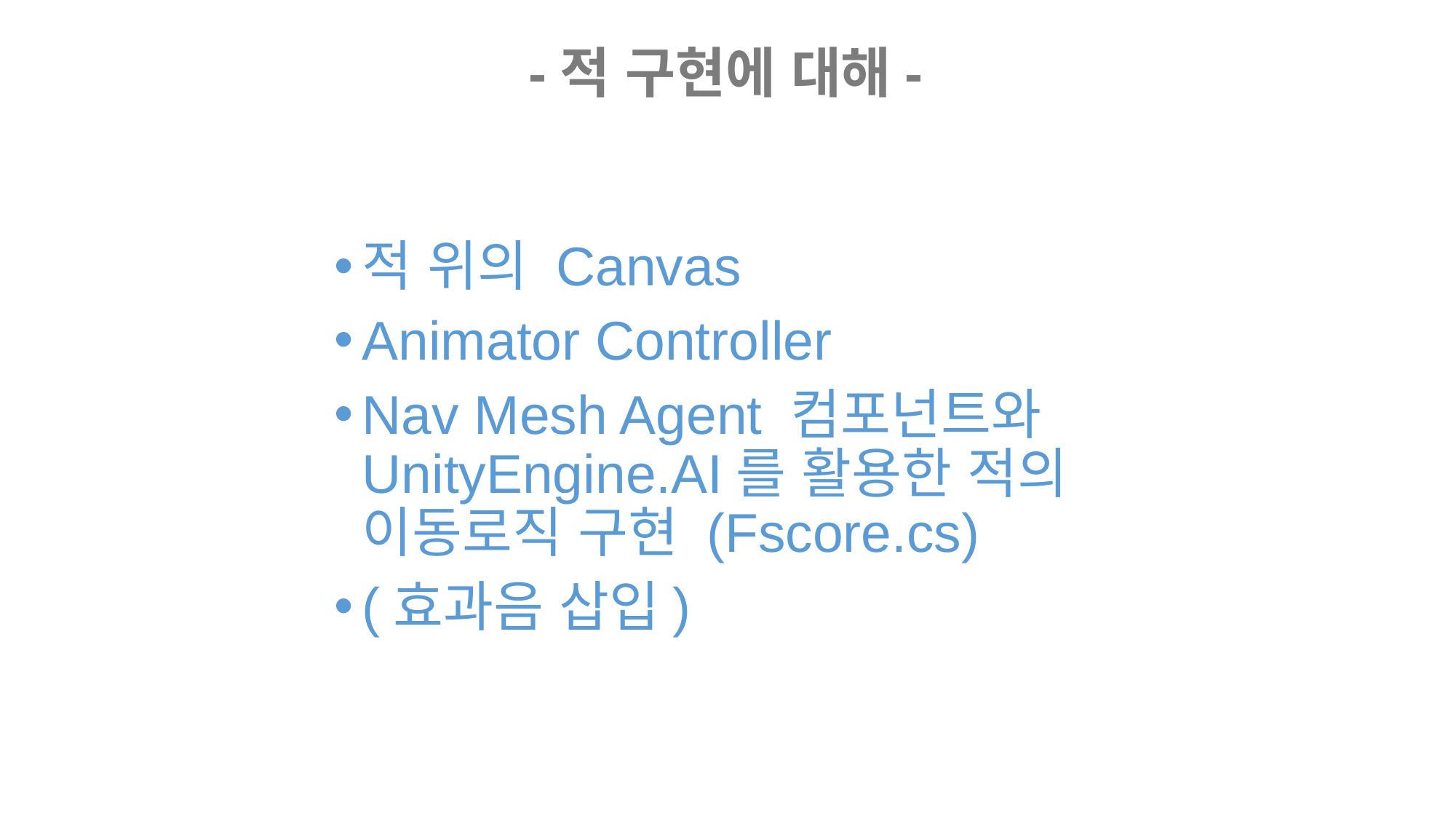

-적 구현에 대해-
적 위의 Canvas
Animator Controller
Nav Mesh Agent 컴포넌트와 UnityEngine.AI를 활용한 적의 이동로직 구현 (Fscore.cs)
(효과음 삽입)